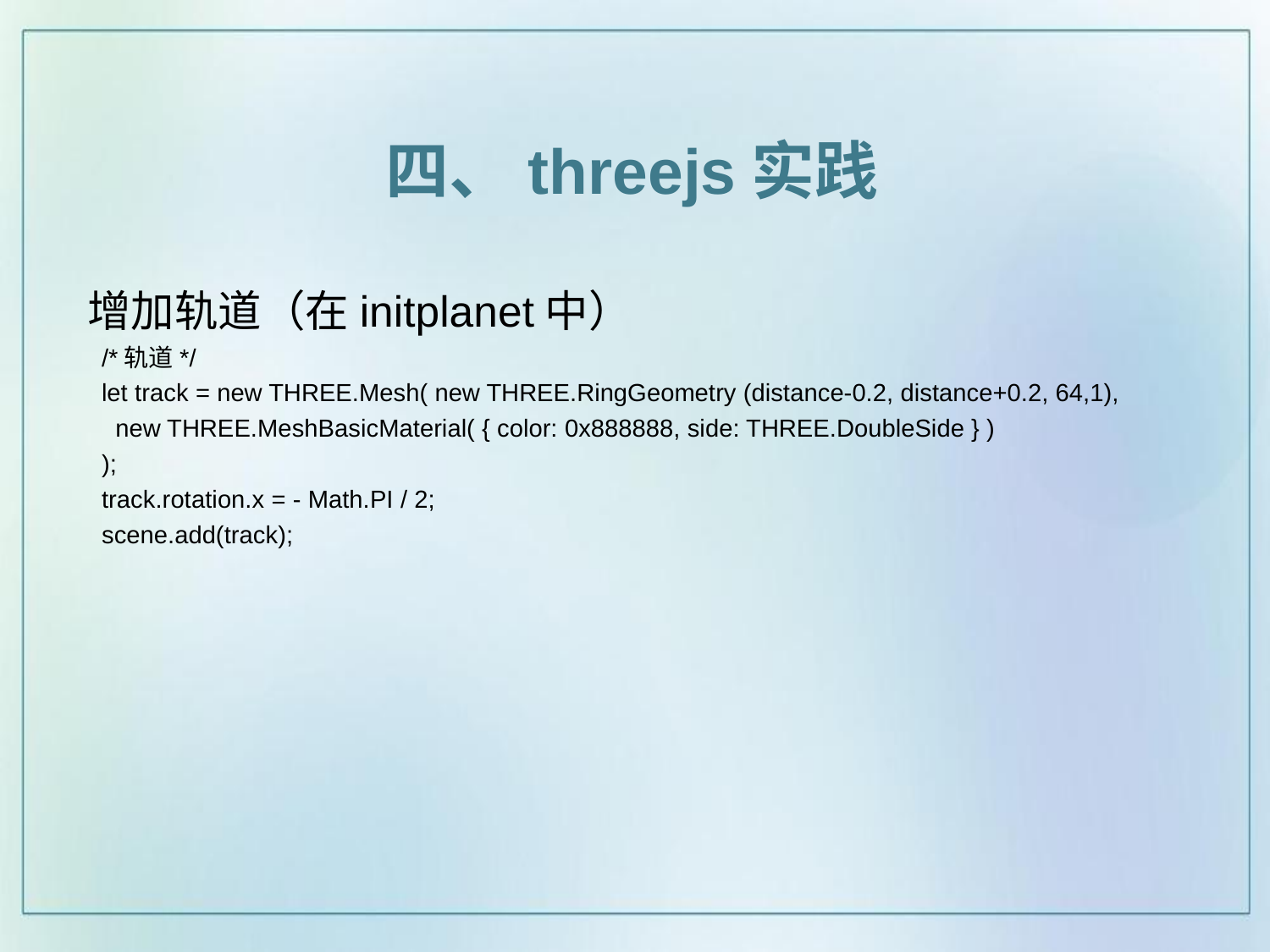

四、threejs实践
增加轨道（在initplanet中）
  /*轨道*/
  let track = new THREE.Mesh( new THREE.RingGeometry (distance-0.2, distance+0.2, 64,1),
    new THREE.MeshBasicMaterial( { color: 0x888888, side: THREE.DoubleSide } )
  );
  track.rotation.x = - Math.PI / 2;
  scene.add(track);